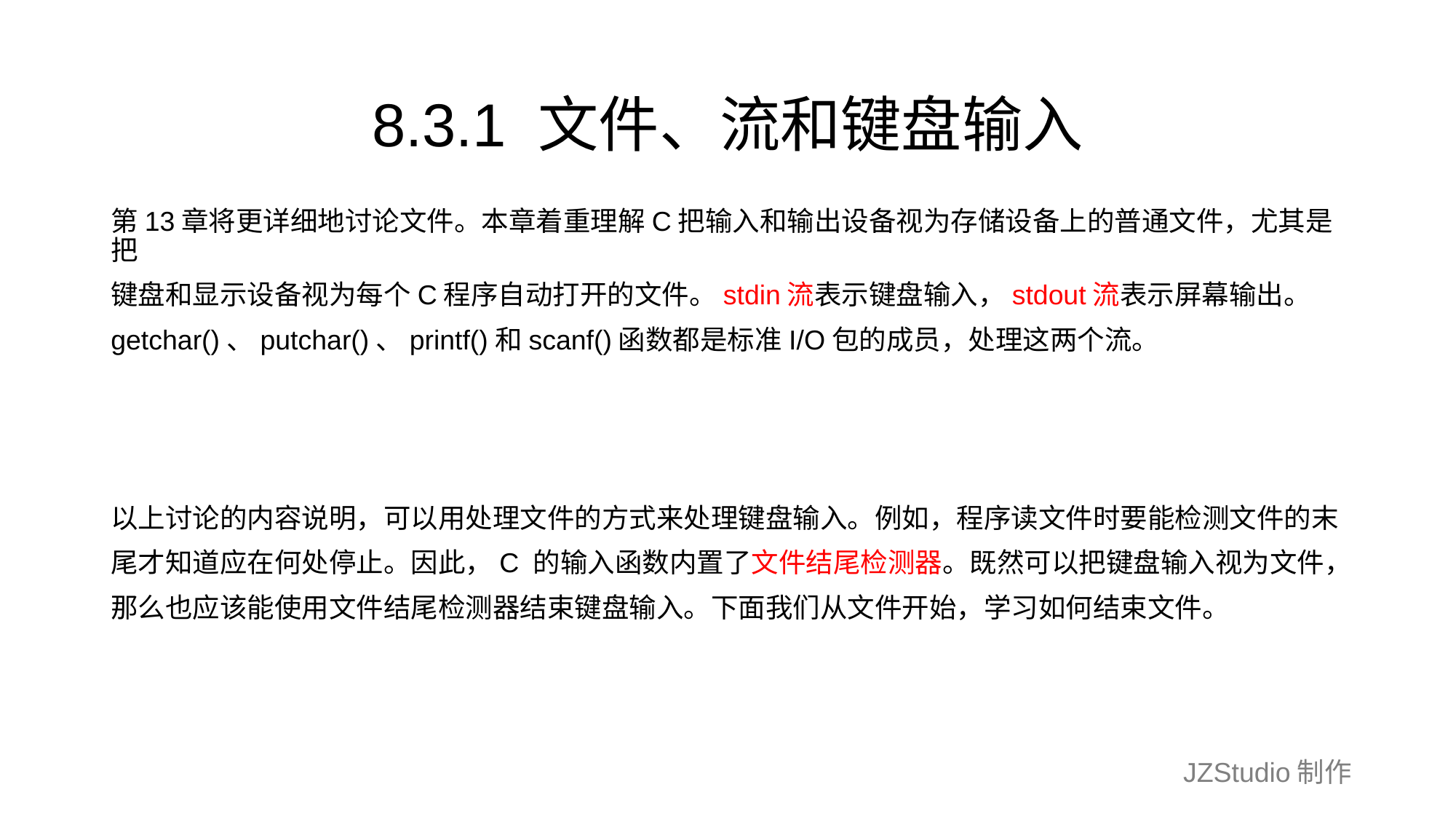

# 8.3.1 文件、流和键盘输入
第13章将更详细地讨论文件。本章着重理解C把输入和输出设备视为存储设备上的普通文件，尤其是把
键盘和显示设备视为每个C程序自动打开的文件。stdin流表示键盘输入，stdout流表示屏幕输出。
getchar()、putchar()、printf()和scanf()函数都是标准I/O包的成员，处理这两个流。

以上讨论的内容说明，可以用处理文件的方式来处理键盘输入。例如，程序读文件时要能检测文件的末
尾才知道应在何处停止。因此，C 的输入函数内置了文件结尾检测器。既然可以把键盘输入视为文件，
那么也应该能使用文件结尾检测器结束键盘输入。下面我们从文件开始，学习如何结束文件。